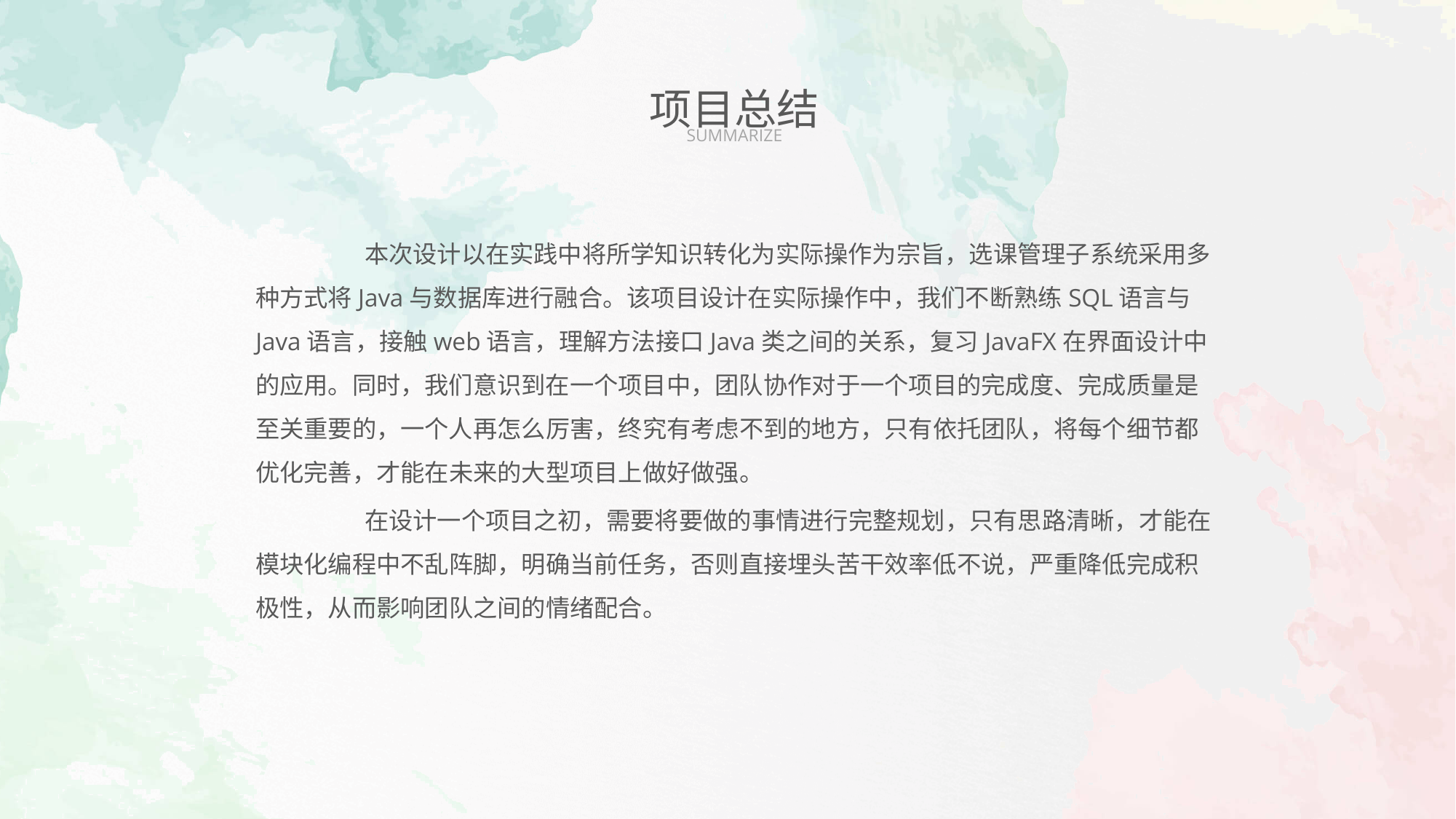

项目总结
SUMMARIZE
	本次设计以在实践中将所学知识转化为实际操作为宗旨，选课管理子系统采用多种方式将Java与数据库进行融合。该项目设计在实际操作中，我们不断熟练SQL语言与Java语言，接触web语言，理解方法接口Java类之间的关系，复习JavaFX在界面设计中的应用。同时，我们意识到在一个项目中，团队协作对于一个项目的完成度、完成质量是至关重要的，一个人再怎么厉害，终究有考虑不到的地方，只有依托团队，将每个细节都优化完善，才能在未来的大型项目上做好做强。
	在设计一个项目之初，需要将要做的事情进行完整规划，只有思路清晰，才能在模块化编程中不乱阵脚，明确当前任务，否则直接埋头苦干效率低不说，严重降低完成积极性，从而影响团队之间的情绪配合。